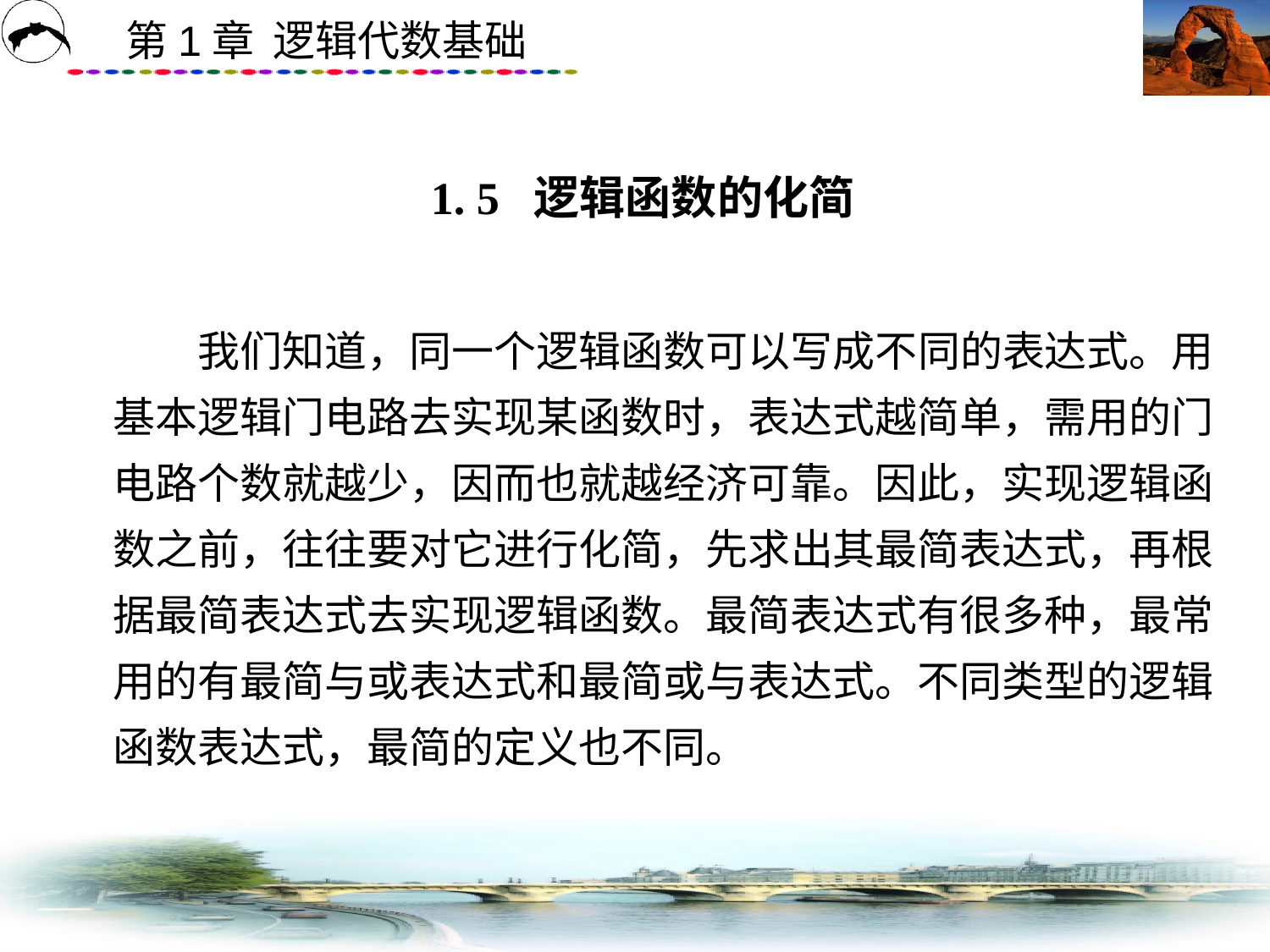

# 1. 5  逻辑函数的化简
　　我们知道，同一个逻辑函数可以写成不同的表达式。用基本逻辑门电路去实现某函数时，表达式越简单，需用的门电路个数就越少，因而也就越经济可靠。因此，实现逻辑函数之前，往往要对它进行化简，先求出其最简表达式，再根据最简表达式去实现逻辑函数。最简表达式有很多种，最常用的有最简与或表达式和最简或与表达式。不同类型的逻辑函数表达式，最简的定义也不同。